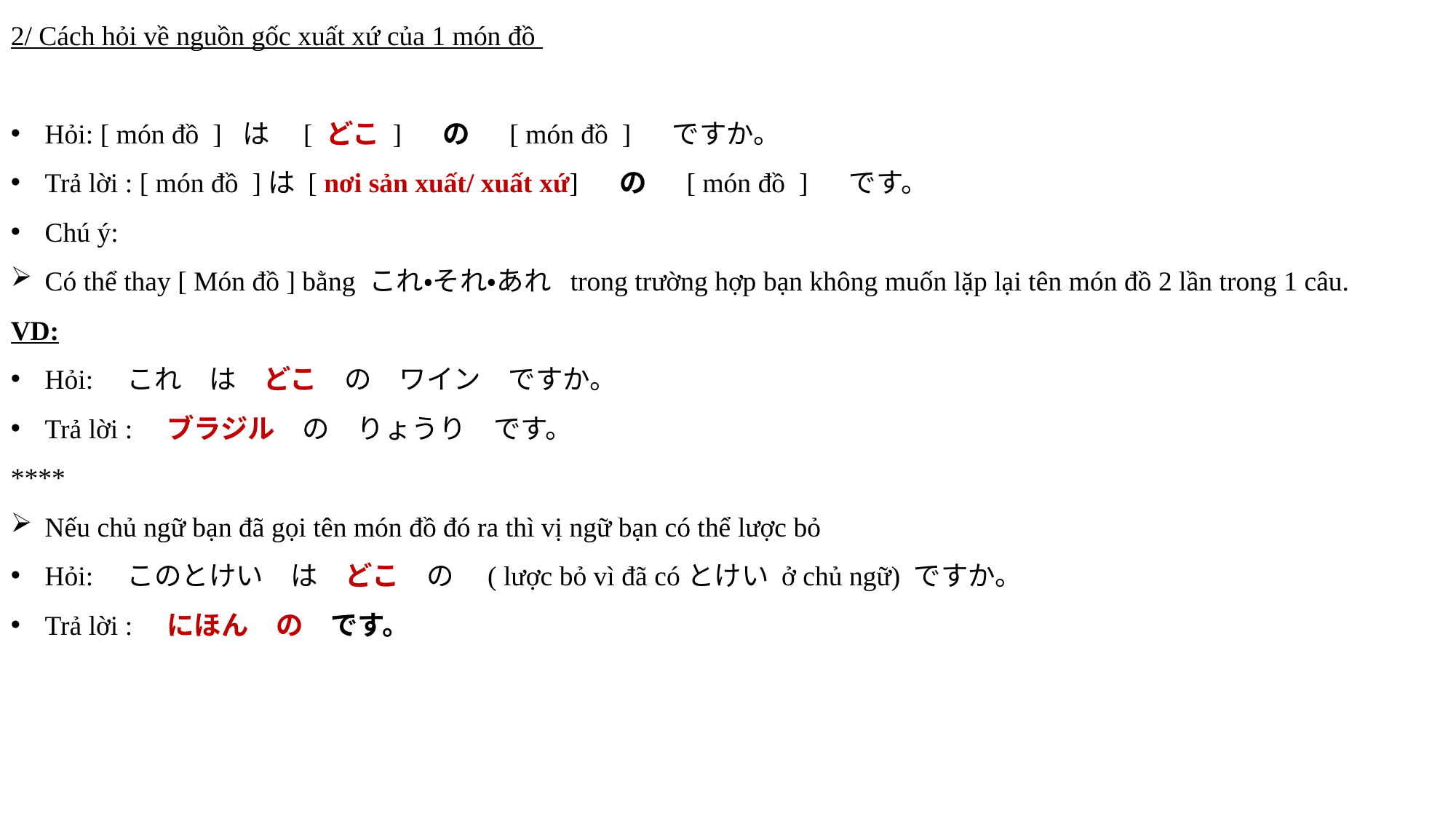

2/ Cách hỏi về nguồn gốc xuất xứ của 1 món đồ

Hỏi: [ món đồ  ]  は　[ どこ ] 　の　 [ món đồ  ] 　ですか。
Trả lời : [ món đồ  ]は [ nơi sản xuất/ xuất xứ] 　の　 [ món đồ  ] 　です。
Chú ý:
Có thể thay [ Món đồ ] bằng これ・それ・あれ  trong trường hợp bạn không muốn lặp lại tên món đồ 2 lần trong 1 câu.
VD:
Hỏi:　これ　は　どこ　の　ワイン　ですか。
Trả lời :　ブラジル　の　りょうり　です。
****
Nếu chủ ngữ bạn đã gọi tên món đồ đó ra thì vị ngữ bạn có thể lược bỏ
Hỏi:　このとけい　は　どこ　の　( lược bỏ vì đã cóとけい ở chủ ngữ) ですか。
Trả lời :　にほん　の　です。